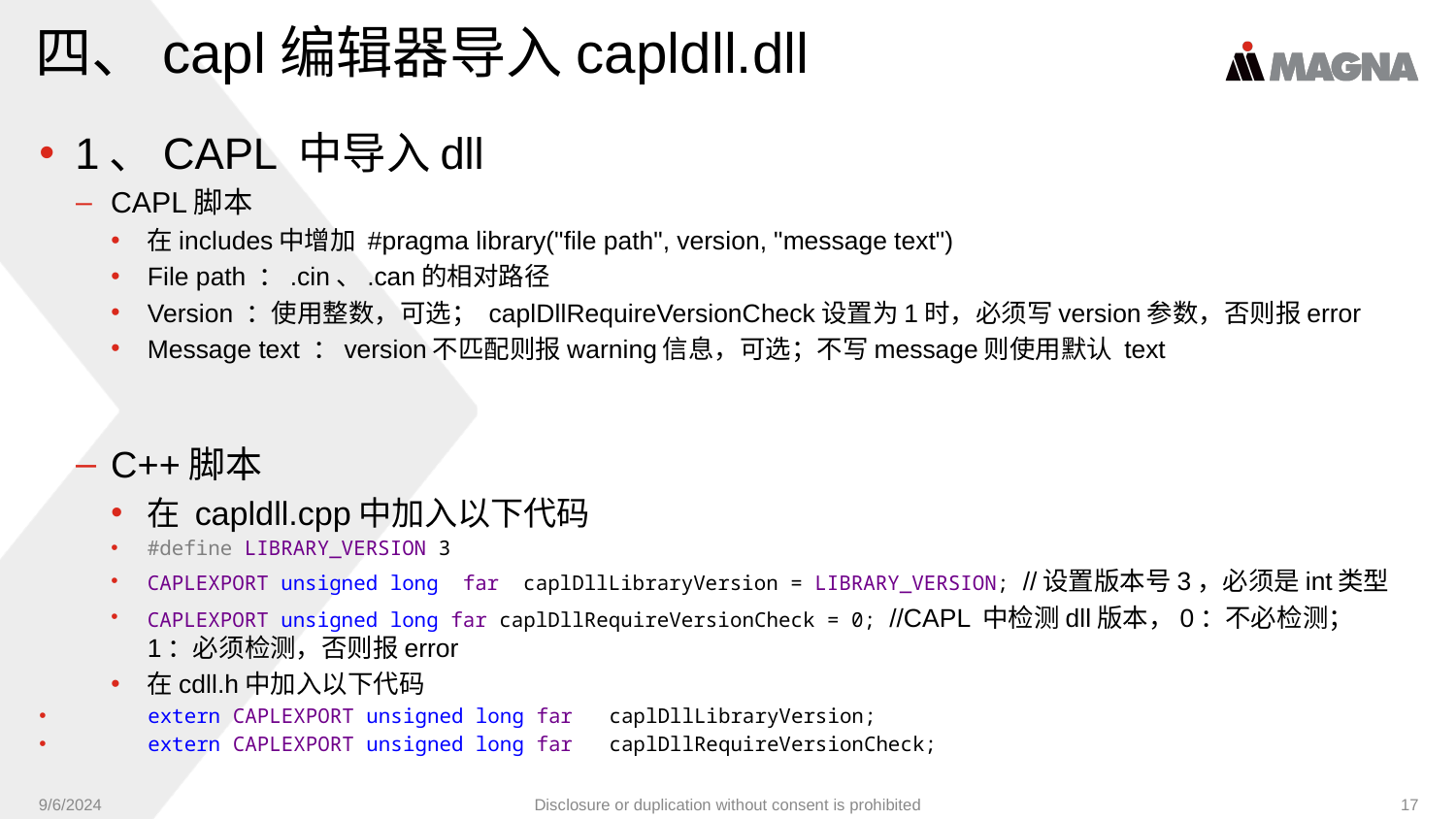

# 四、capl编辑器导入capldll.dll
1、CAPL 中导入dll
CAPL脚本
在includes中增加 #pragma library("file path", version, "message text")
File path ：.cin、.can的相对路径
Version ：使用整数，可选； caplDllRequireVersionCheck设置为1时，必须写version参数，否则报error
Message text ：version不匹配则报warning信息，可选；不写message则使用默认 text

C++脚本
在 capldll.cpp中加入以下代码
#define LIBRARY_VERSION 3
CAPLEXPORT unsigned long  far  caplDllLibraryVersion = LIBRARY_VERSION;  //设置版本号3，必须是int类型
CAPLEXPORT unsigned long far caplDllRequireVersionCheck = 0;  //CAPL 中检测dll版本，0：不必检测；1：必须检测，否则报error
在cdll.h中加入以下代码
      extern CAPLEXPORT unsigned long far   caplDllLibraryVersion;
      extern CAPLEXPORT unsigned long far   caplDllRequireVersionCheck;
9/6/2024
Disclosure or duplication without consent is prohibited
17